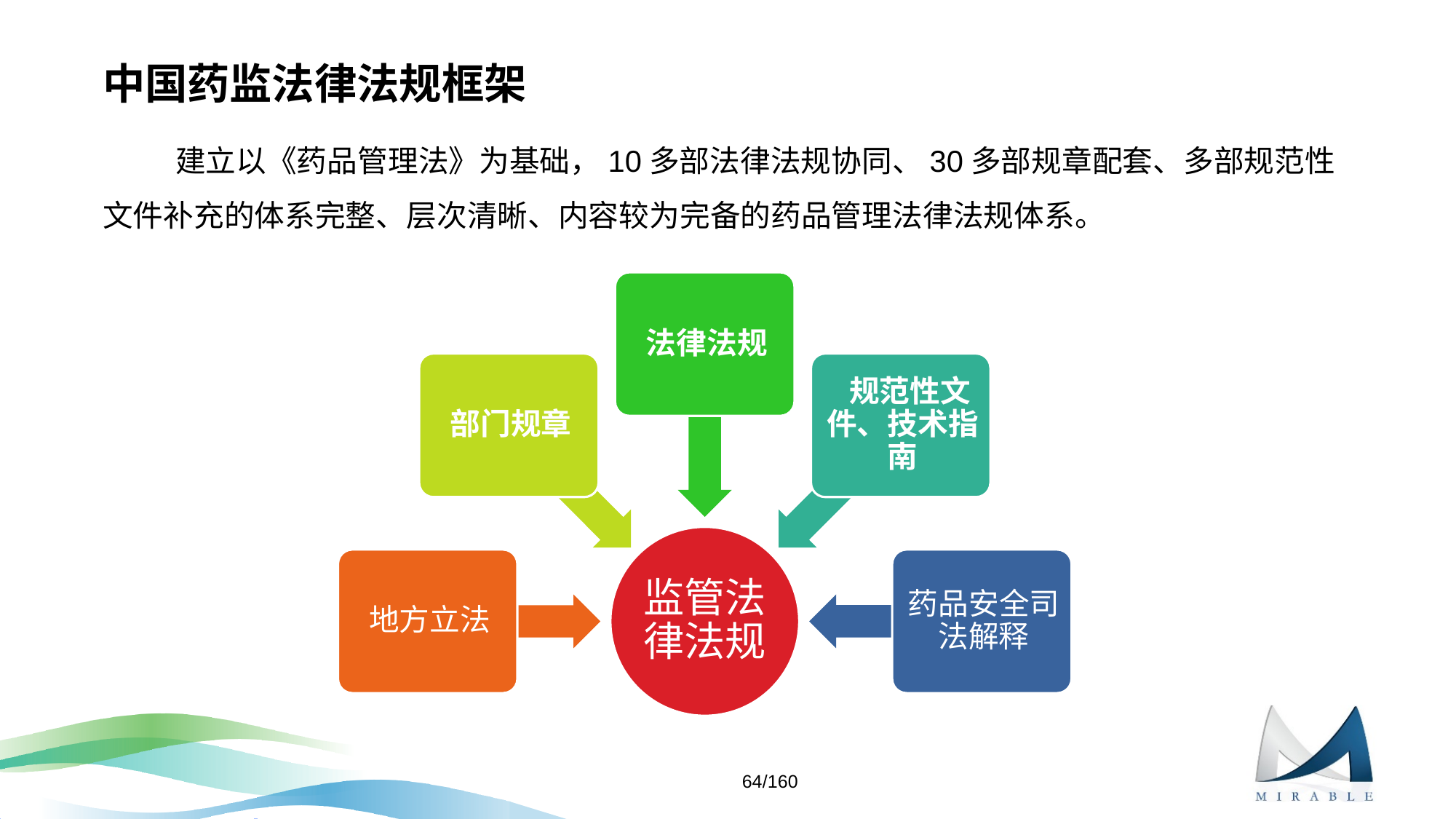

# 中国药监法律法规框架
建立以《药品管理法》为基础，10多部法律法规协同、30多部规章配套、多部规范性文件补充的体系完整、层次清晰、内容较为完备的药品管理法律法规体系。

监管法律法规
地方立法
部门规章
法律法规
 规范性文件、技术指南
药品安全司法解释
64/160